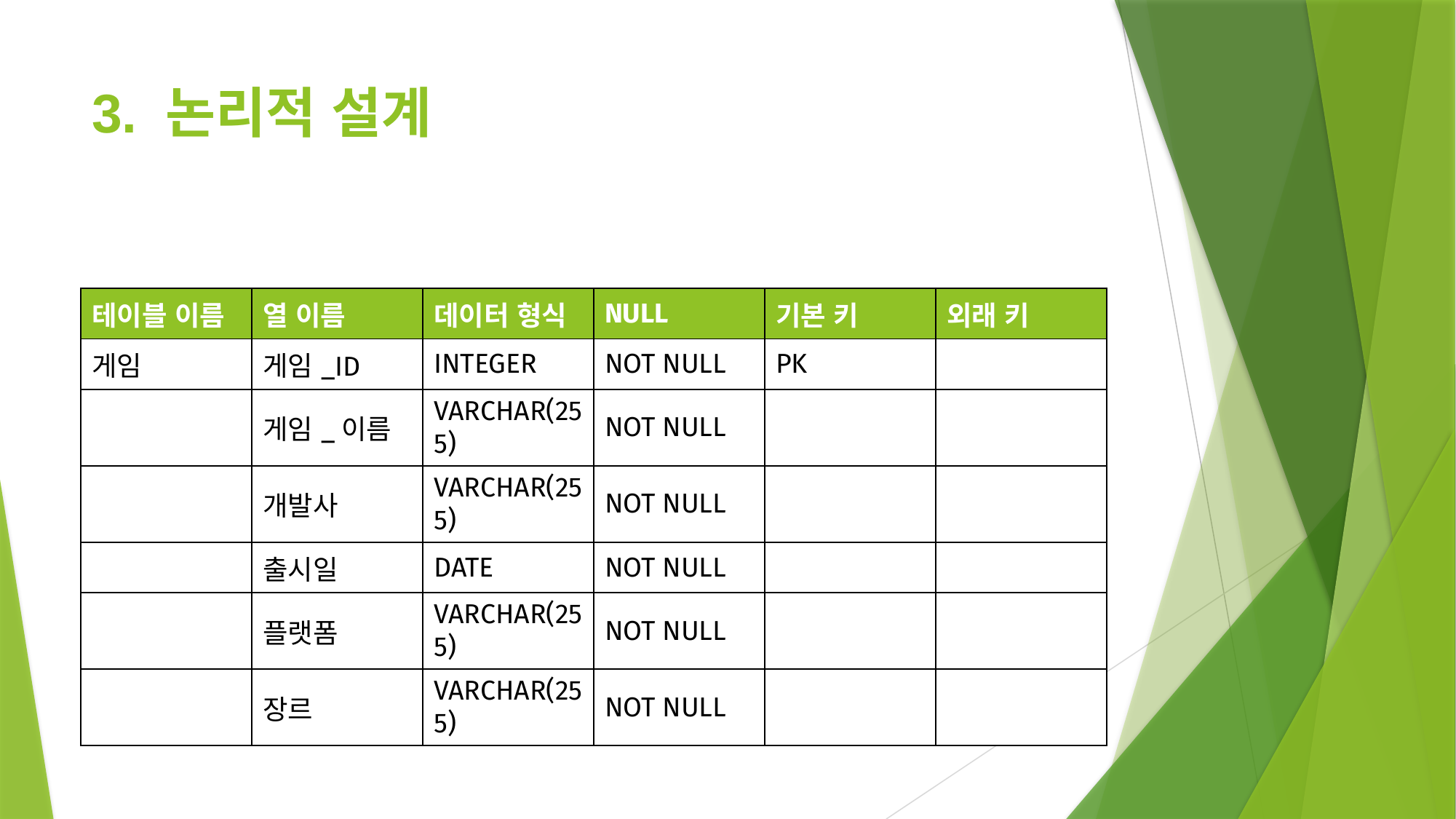

# 3. 논리적 설계
| 테이블 이름 | 열 이름 | 데이터 형식 | NULL | 기본 키 | 외래 키 |
| --- | --- | --- | --- | --- | --- |
| 게임 | 게임\_ID | INTEGER | NOT NULL | PK |  |
|  | 게임\_이름 | VARCHAR(255) | NOT NULL |  |  |
|  | 개발사 | VARCHAR(255) | NOT NULL |  |  |
|  | 출시일 | DATE | NOT NULL |  |  |
|  | 플랫폼 | VARCHAR(255) | NOT NULL |  |  |
|  | 장르 | VARCHAR(255) | NOT NULL |  |  |